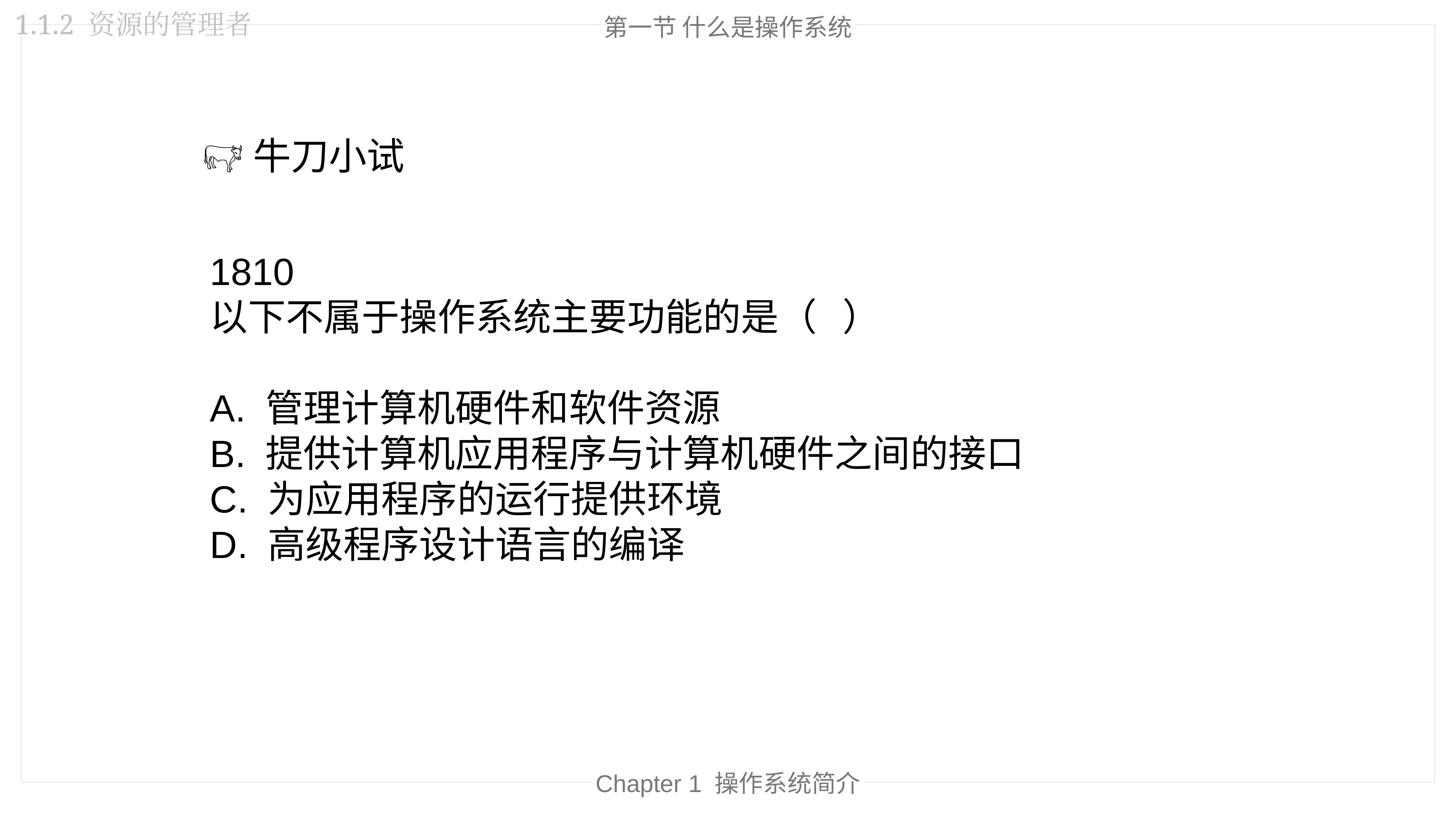

1.1.2 资源的管理者
第一节 什么是操作系统
🐂牛刀小试
1810
以下不属于操作系统主要功能的是（   ）

A. 管理计算机硬件和软件资源
B. 提供计算机应用程序与计算机硬件之间的接口
C. 为应用程序的运行提供环境
D. 高级程序设计语言的编译
Chapter 1 操作系统简介